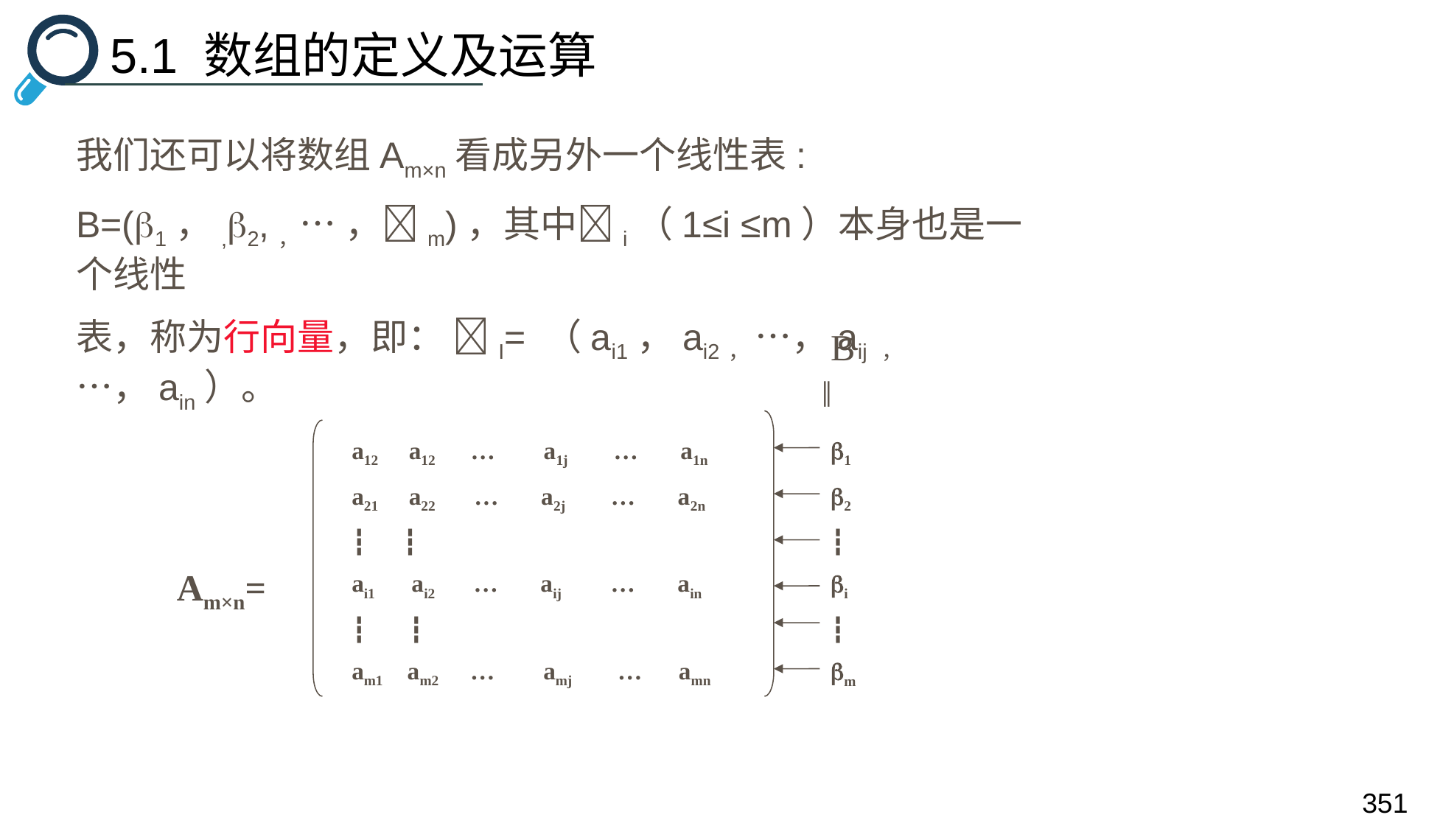

5.1 数组的定义及运算
我们还可以将数组Am×n看成另外一个线性表:
B=(β1，,β2,，… ，βm)，其中βi（1≤i ≤m）本身也是一个线性
表，称为行向量，即： βI= （ai1，ai2， …，aij ，…，ain）。
B
‖

a12     a12          …        a1j             …       a1n
a21     a22           …       a2j             …       a2n
┇      ┇
ai1      ai2           …       aij              …       ain
┇       ┇
am1    am2         …        amj             …      amn
Am×n=
β1
β2
┇
βi
┇
βm

351